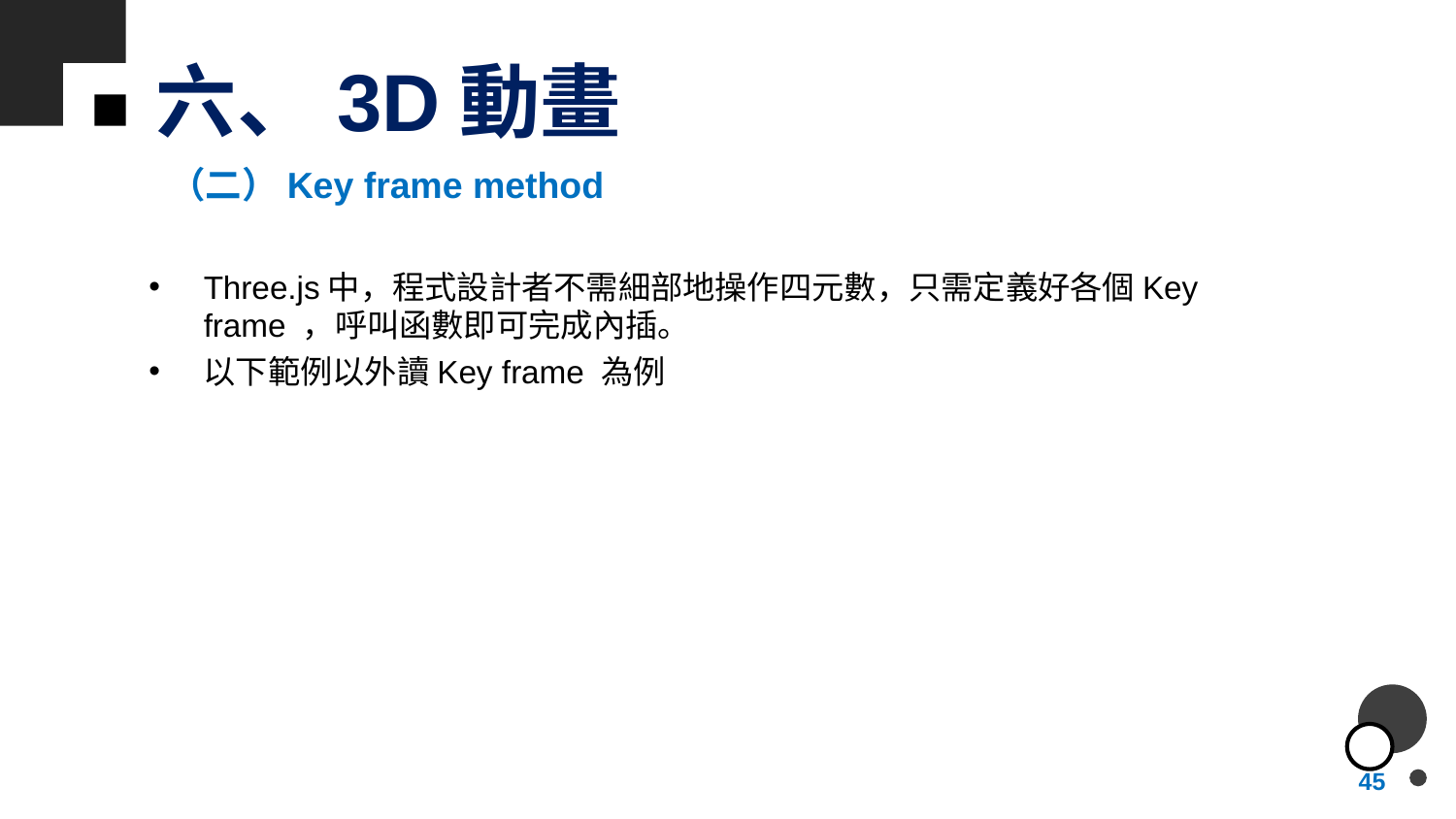

# 六、3D動畫
（二）Key frame method
Three.js中，程式設計者不需細部地操作四元數，只需定義好各個Key frame ，呼叫函數即可完成內插。
以下範例以外讀Key frame 為例

45